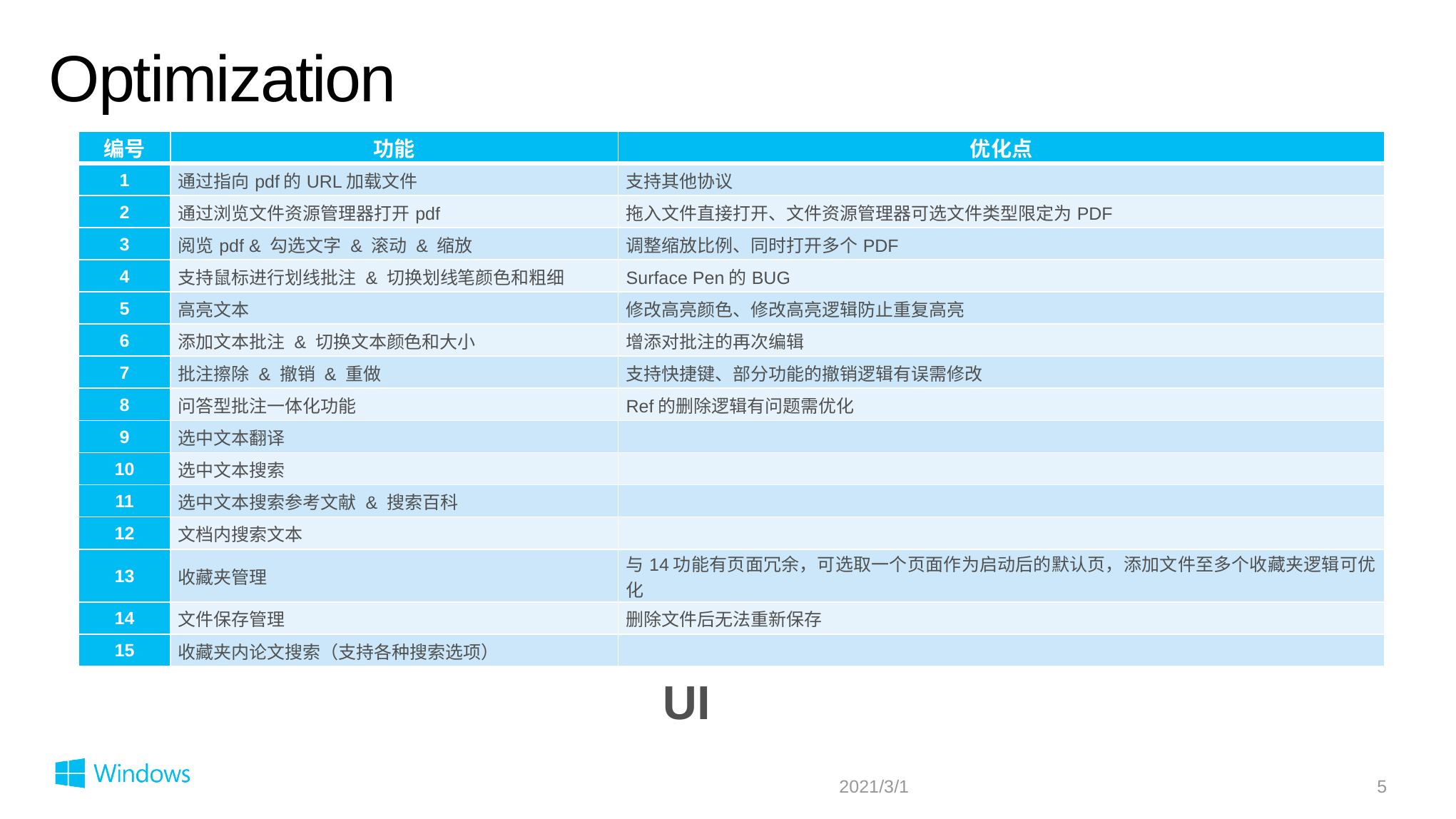

# Optimization
| 编号 | 功能 | 优化点 |
| --- | --- | --- |
| 1 | 通过指向pdf的URL加载文件 | 支持其他协议 |
| 2 | 通过浏览文件资源管理器打开pdf | 拖入文件直接打开、文件资源管理器可选文件类型限定为PDF |
| 3 | 阅览pdf & 勾选文字 & 滚动 & 缩放 | 调整缩放比例、同时打开多个PDF |
| 4 | 支持鼠标进行划线批注 & 切换划线笔颜色和粗细 | Surface Pen的BUG |
| 5 | 高亮文本 | 修改高亮颜色、修改高亮逻辑防止重复高亮 |
| 6 | 添加文本批注 & 切换文本颜色和大小 | 增添对批注的再次编辑 |
| 7 | 批注擦除 & 撤销 & 重做 | 支持快捷键、部分功能的撤销逻辑有误需修改 |
| 8 | 问答型批注一体化功能 | Ref的删除逻辑有问题需优化 |
| 9 | 选中文本翻译 |  |
| 10 | 选中文本搜索 |  |
| 11 | 选中文本搜索参考文献 & 搜索百科 |  |
| 12 | 文档内搜索文本 |  |
| 13 | 收藏夹管理 | 与14功能有页面冗余，可选取一个页面作为启动后的默认页，添加文件至多个收藏夹逻辑可优化 |
| 14 | 文件保存管理 | 删除文件后无法重新保存 |
| 15 | 收藏夹内论文搜索（支持各种搜索选项） |  |
UI
2021/3/1
5